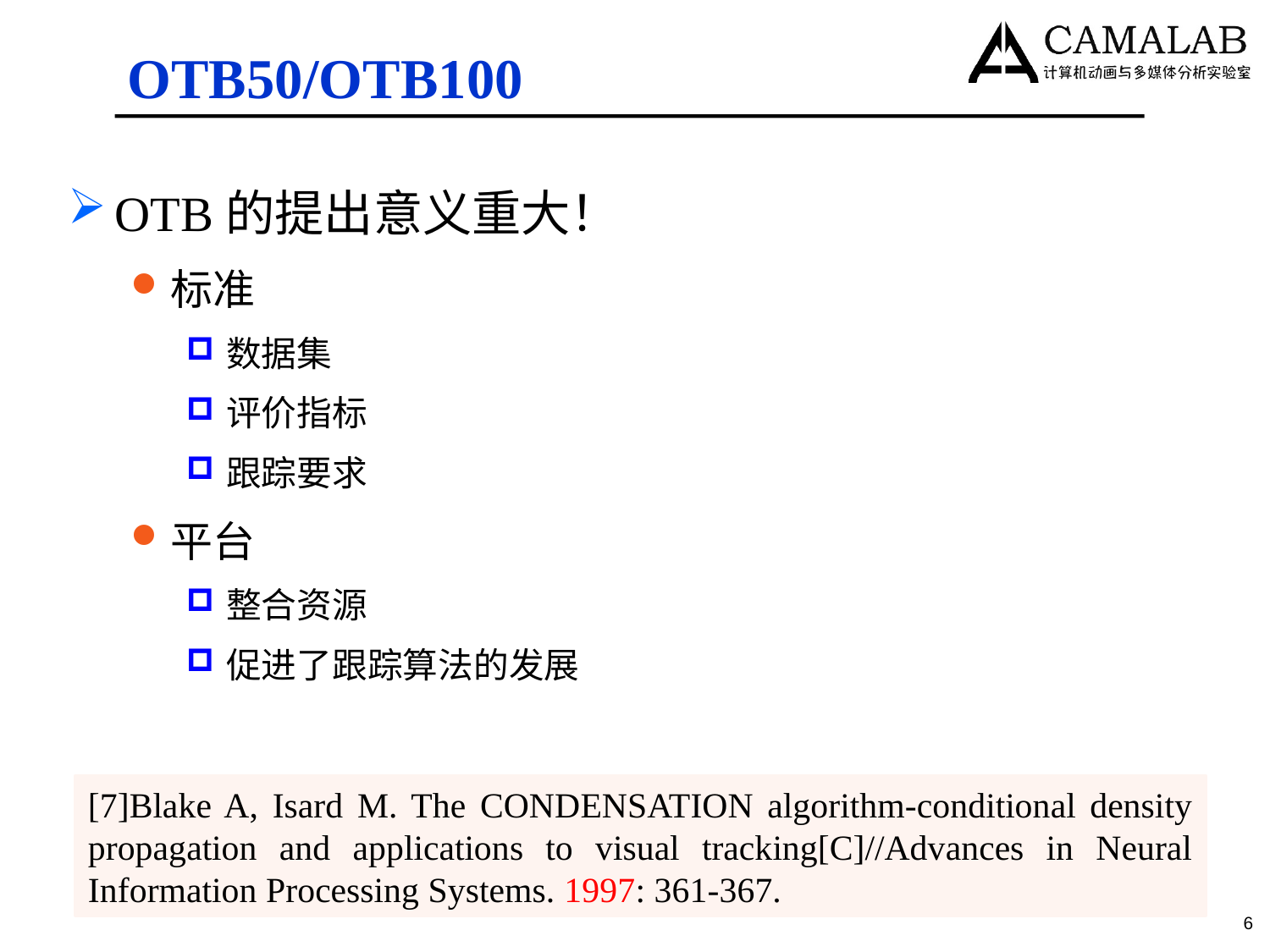

# OTB50/OTB100
OTB的提出意义重大！
标准
数据集
评价指标
跟踪要求
平台
整合资源
促进了跟踪算法的发展
[7]Blake A, Isard M. The CONDENSATION algorithm-conditional density propagation and applications to visual tracking[C]//Advances in Neural Information Processing Systems. 1997: 361-367.